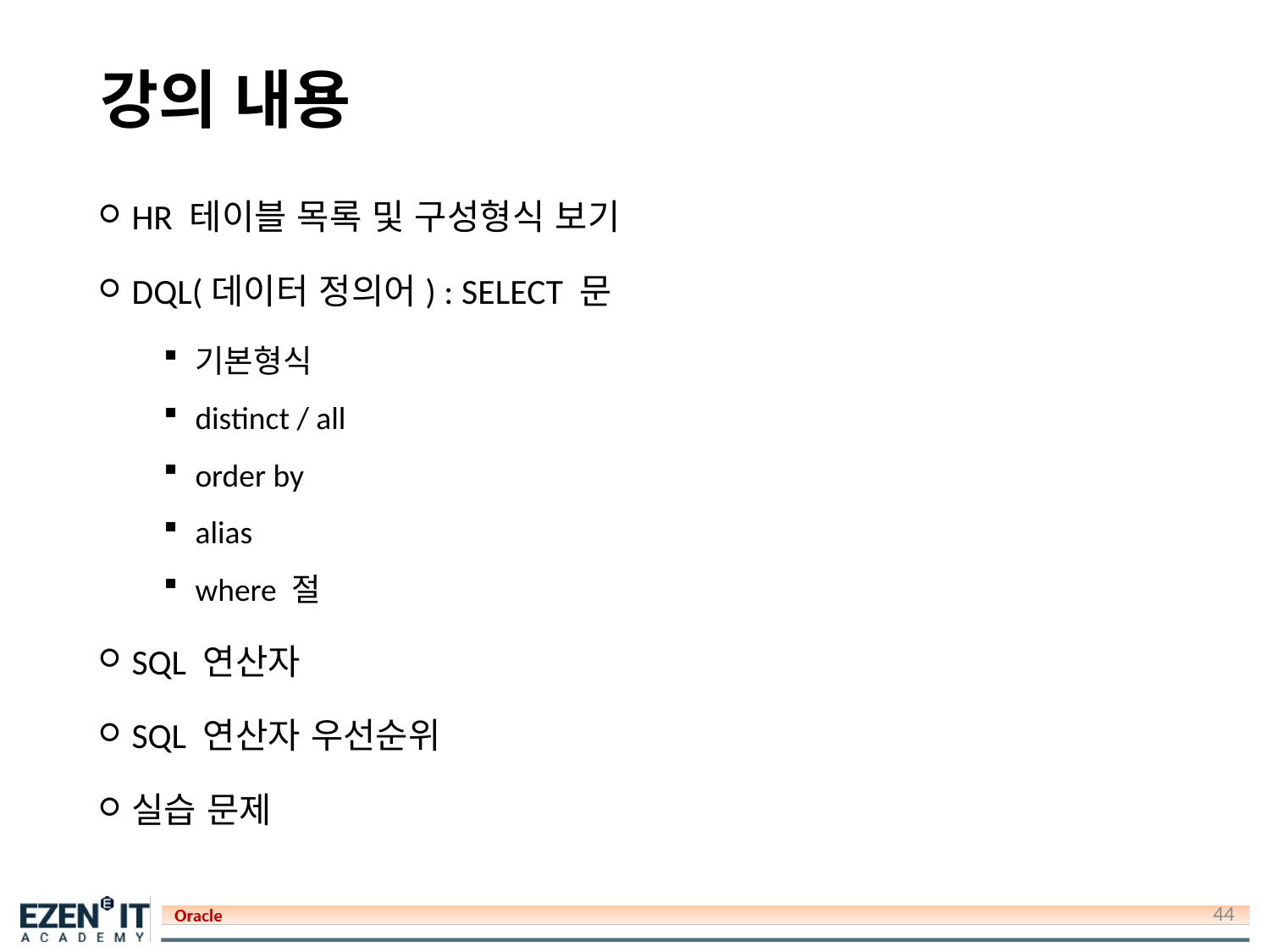

# 강의 내용
HR 테이블 목록 및 구성형식 보기
DQL(데이터 정의어) : SELECT 문
기본형식
distinct / all
order by
alias
where 절
SQL 연산자
SQL 연산자 우선순위
실습 문제
44